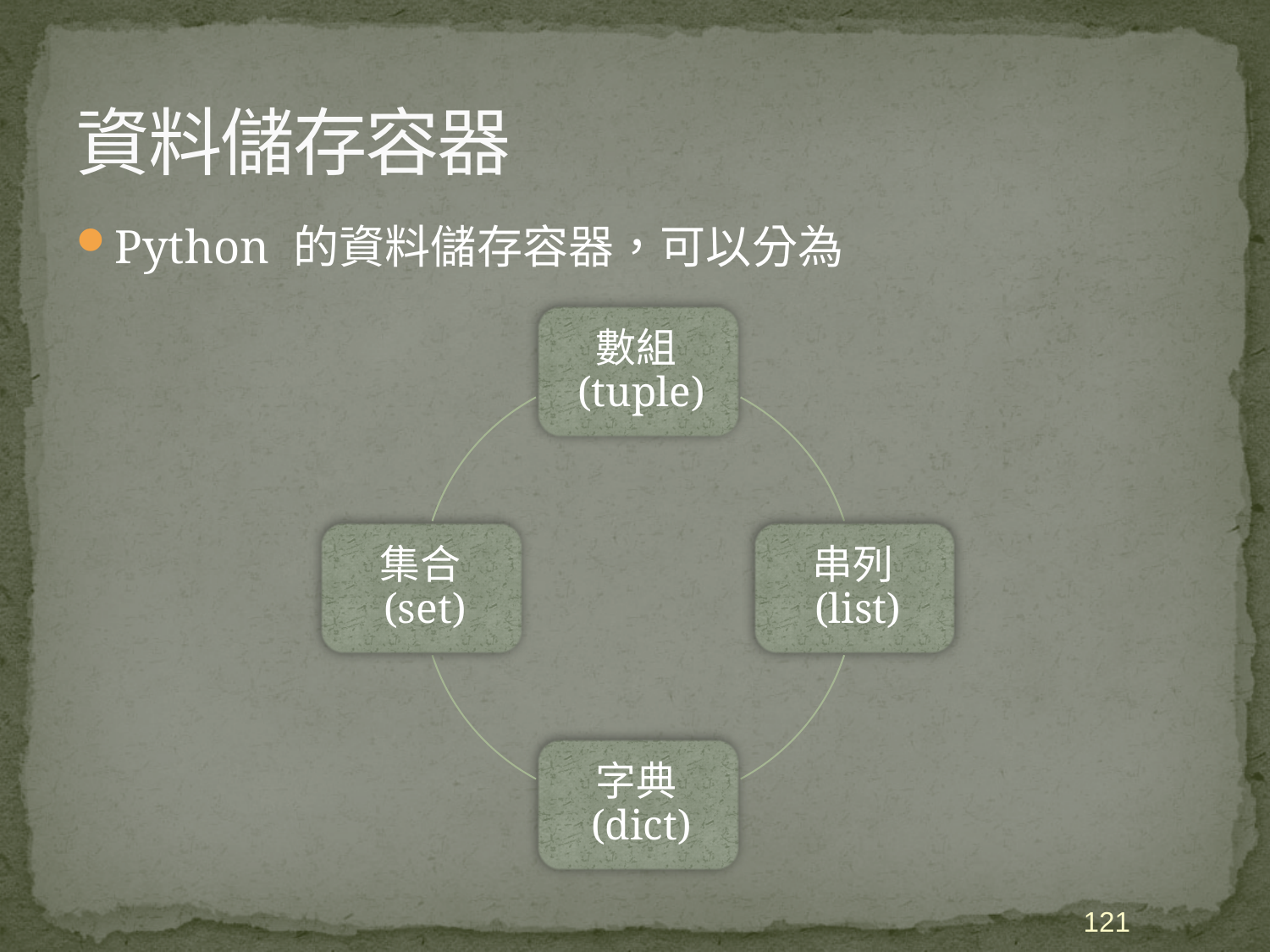

# 資料儲存容器
Python 的資料儲存容器，可以分為
數組(tuple)
串列(list)
字典(dict)
集合(set)
121